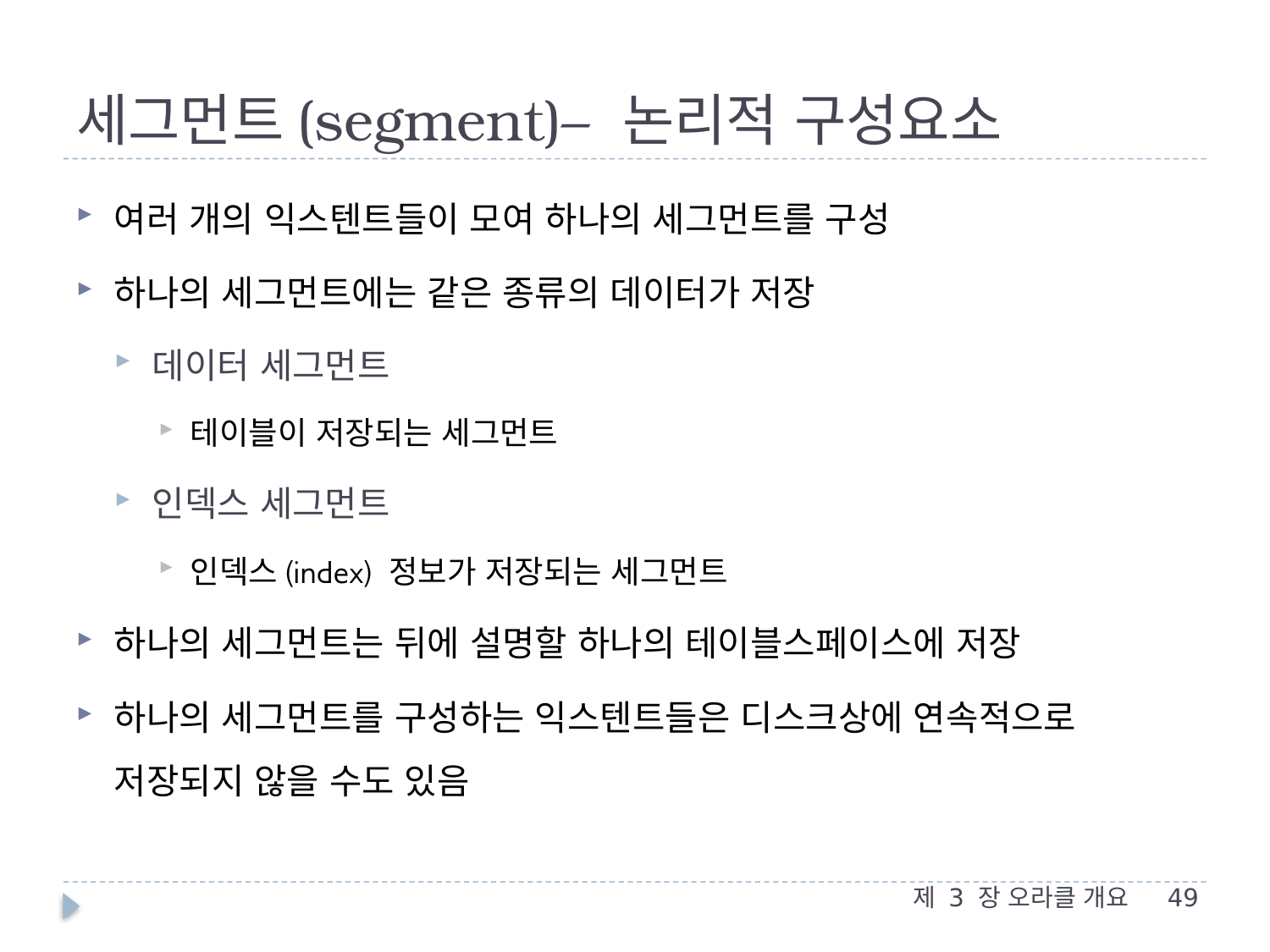

# 세그먼트(segment)– 논리적 구성요소
여러 개의 익스텐트들이 모여 하나의 세그먼트를 구성
하나의 세그먼트에는 같은 종류의 데이터가 저장
데이터 세그먼트
테이블이 저장되는 세그먼트
인덱스 세그먼트
인덱스(index) 정보가 저장되는 세그먼트
하나의 세그먼트는 뒤에 설명할 하나의 테이블스페이스에 저장
하나의 세그먼트를 구성하는 익스텐트들은 디스크상에 연속적으로 저장되지 않을 수도 있음
제 3 장 오라클 개요
49